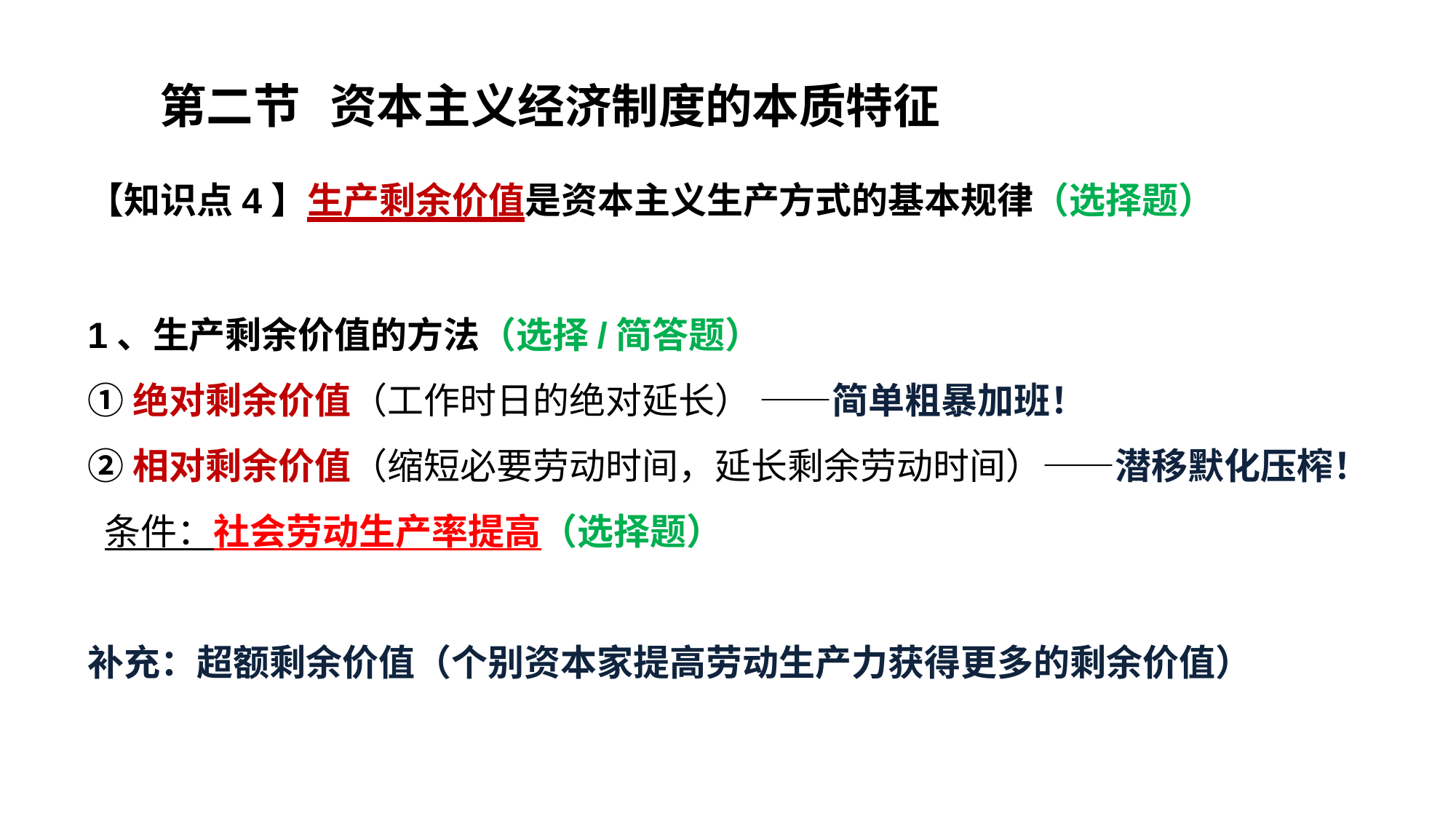

# 第二节	资本主义经济制度的本质特征
【知识点4】生产剩余价值是资本主义生产方式的基本规律（选择题）

1、生产剩余价值的方法（选择/简答题）
①绝对剩余价值（工作时日的绝对延长） ——简单粗暴加班！
②相对剩余价值（缩短必要劳动时间，延长剩余劳动时间）——潜移默化压榨！
 条件：社会劳动生产率提高（选择题）

补充：超额剩余价值（个别资本家提高劳动生产力获得更多的剩余价值）